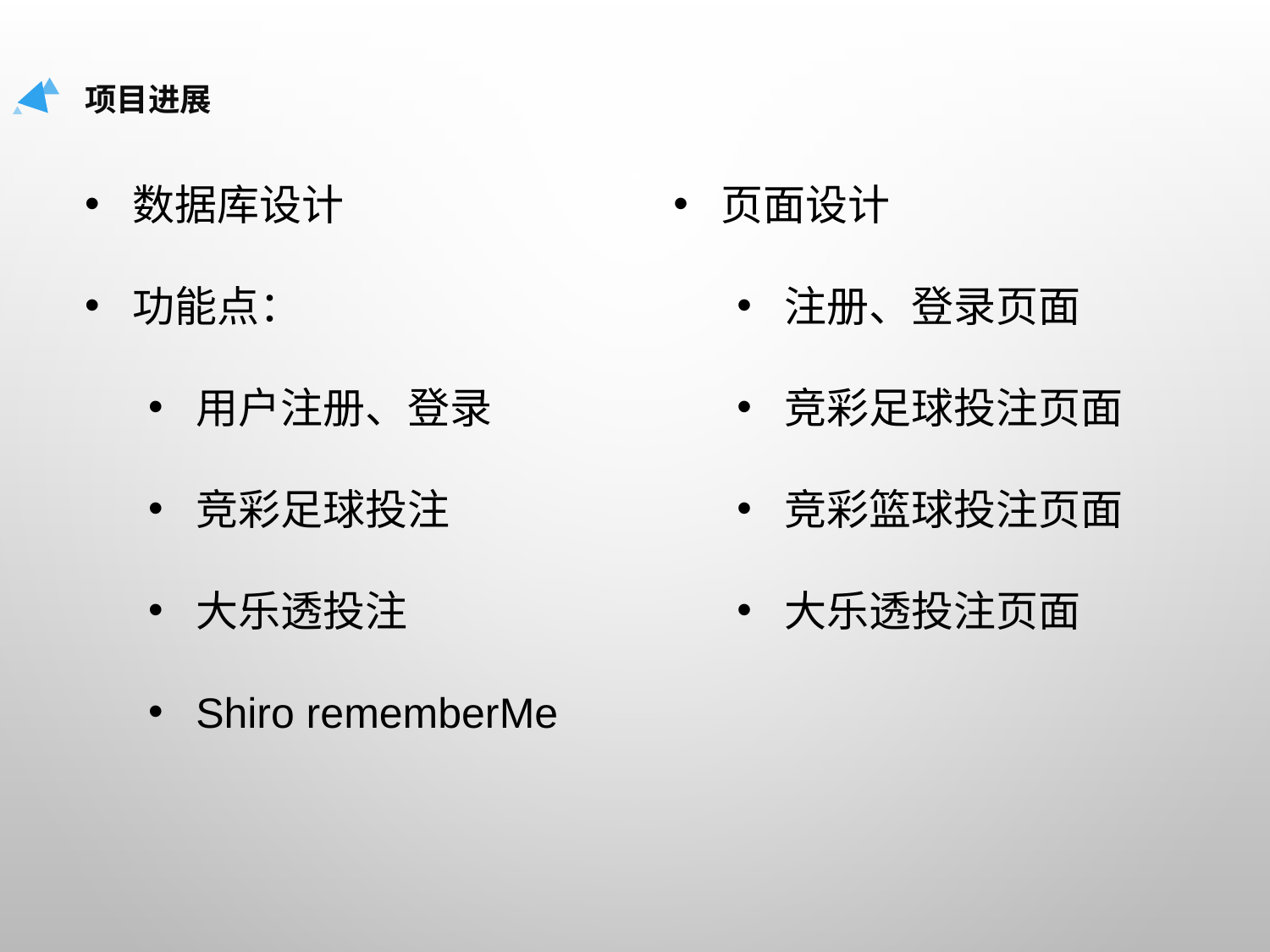

项目进展

数据库设计

功能点：

用户注册、登录

竞彩足球投注

大乐透投注

Shiro rememberMe

页面设计

注册、登录页面

竞彩足球投注页面

竞彩篮球投注页面

大乐透投注页面